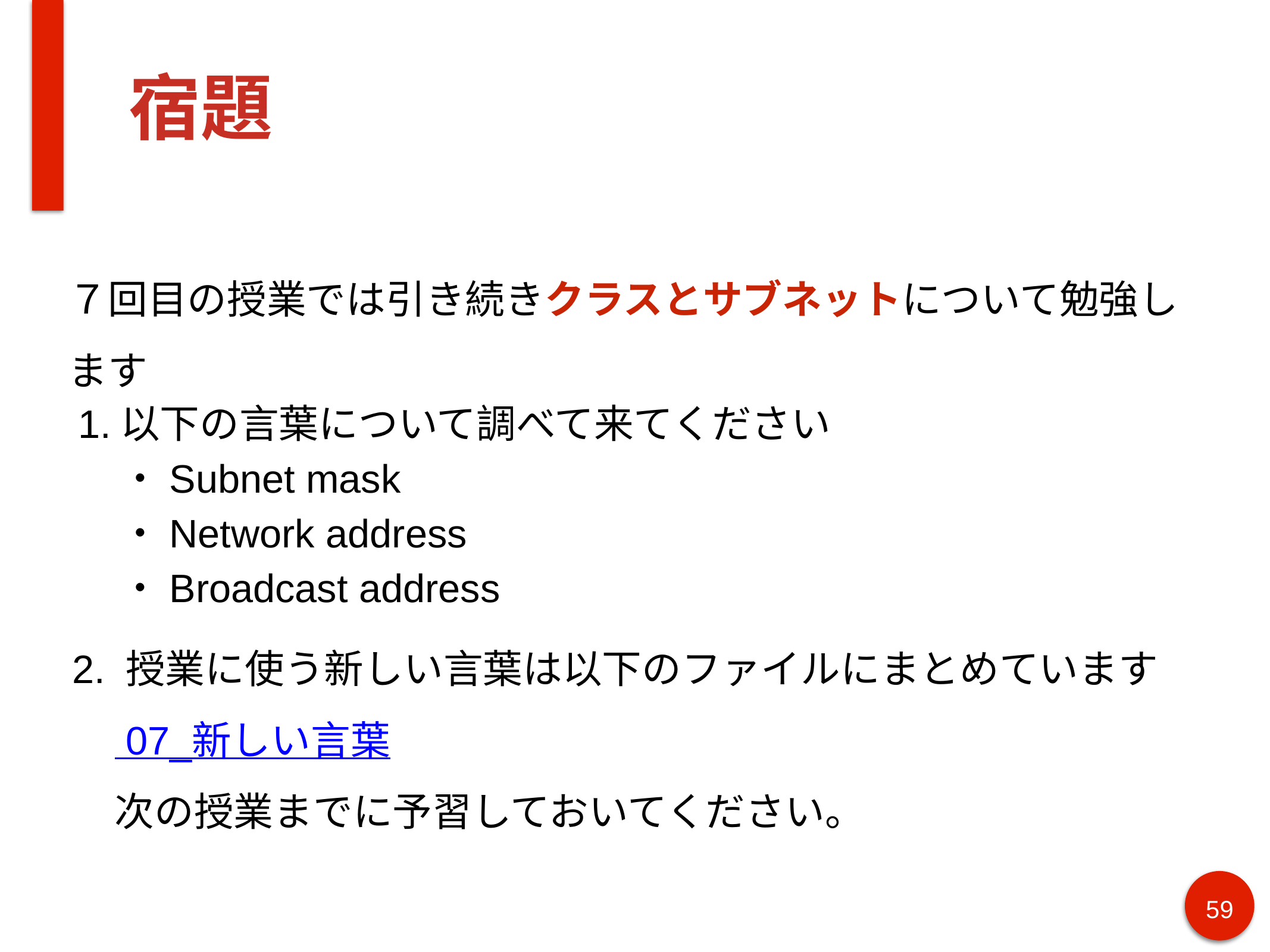

# 宿題
７回目の授業では引き続きクラスとサブネットについて勉強します
以下の言葉について調べて来てください
・Subnet mask
・Network address
・Broadcast address
2. 授業に使う新しい言葉は以下のファイルにまとめています
    07_新しい言葉
   次の授業までに予習しておいてください。

59